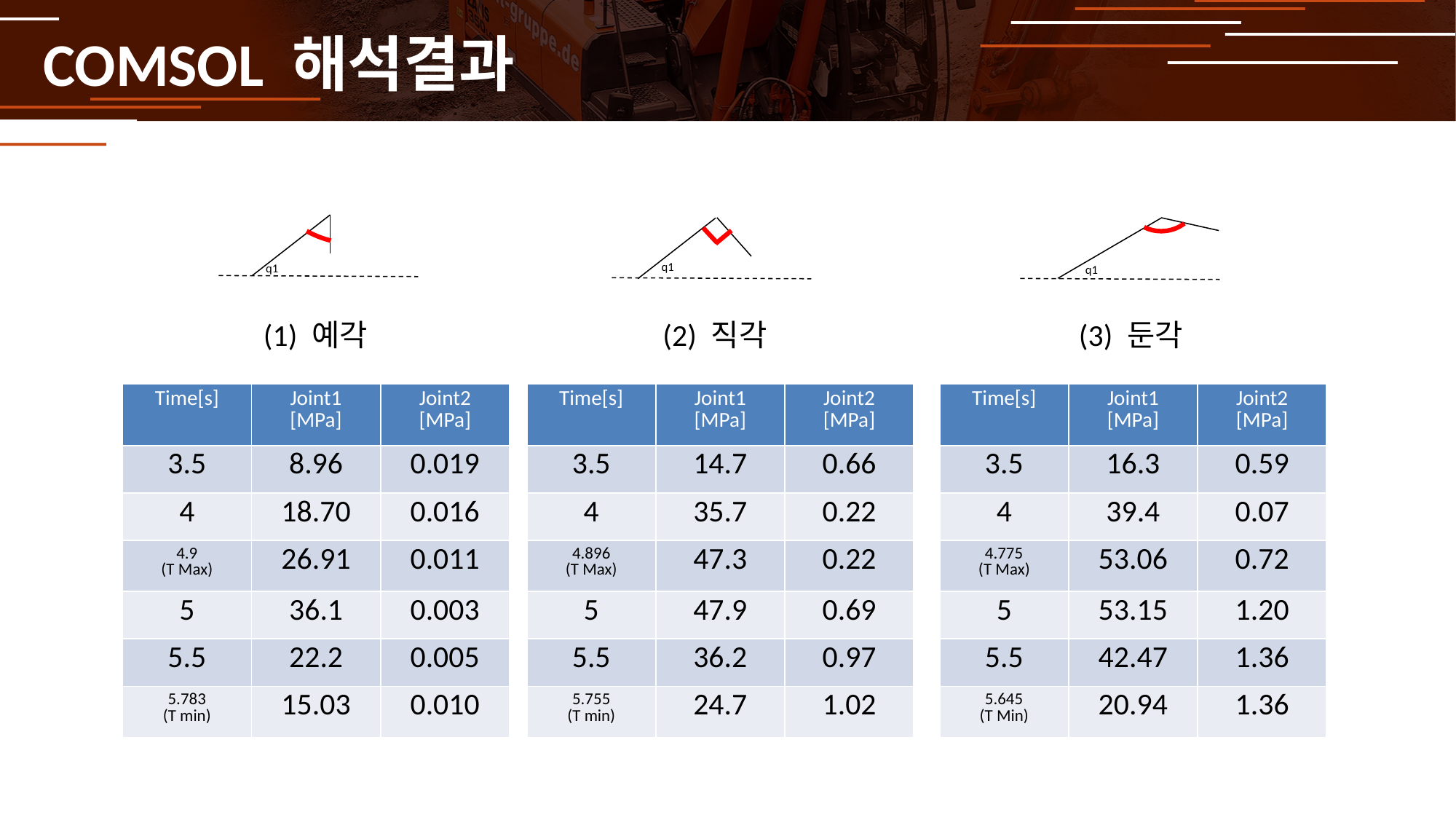

# COMSOL 해석결과

q1
q1
q1
(1) 예각
(2) 직각
(3) 둔각
| Time[s] | Joint1 [MPa] | Joint2 [MPa] |
| --- | --- | --- |
| 3.5 | 8.96 | 0.019 |
| 4 | 18.70 | 0.016 |
| 4.9 (T Max) | 26.91 | 0.011 |
| 5 | 36.1 | 0.003 |
| 5.5 | 22.2 | 0.005 |
| 5.783 (T min) | 15.03 | 0.010 |
| Time[s] | Joint1 [MPa] | Joint2 [MPa] |
| --- | --- | --- |
| 3.5 | 14.7 | 0.66 |
| 4 | 35.7 | 0.22 |
| 4.896 (T Max) | 47.3 | 0.22 |
| 5 | 47.9 | 0.69 |
| 5.5 | 36.2 | 0.97 |
| 5.755 (T min) | 24.7 | 1.02 |
| Time[s] | Joint1 [MPa] | Joint2 [MPa] |
| --- | --- | --- |
| 3.5 | 16.3 | 0.59 |
| 4 | 39.4 | 0.07 |
| 4.775 (T Max) | 53.06 | 0.72 |
| 5 | 53.15 | 1.20 |
| 5.5 | 42.47 | 1.36 |
| 5.645 (T Min) | 20.94 | 1.36 |